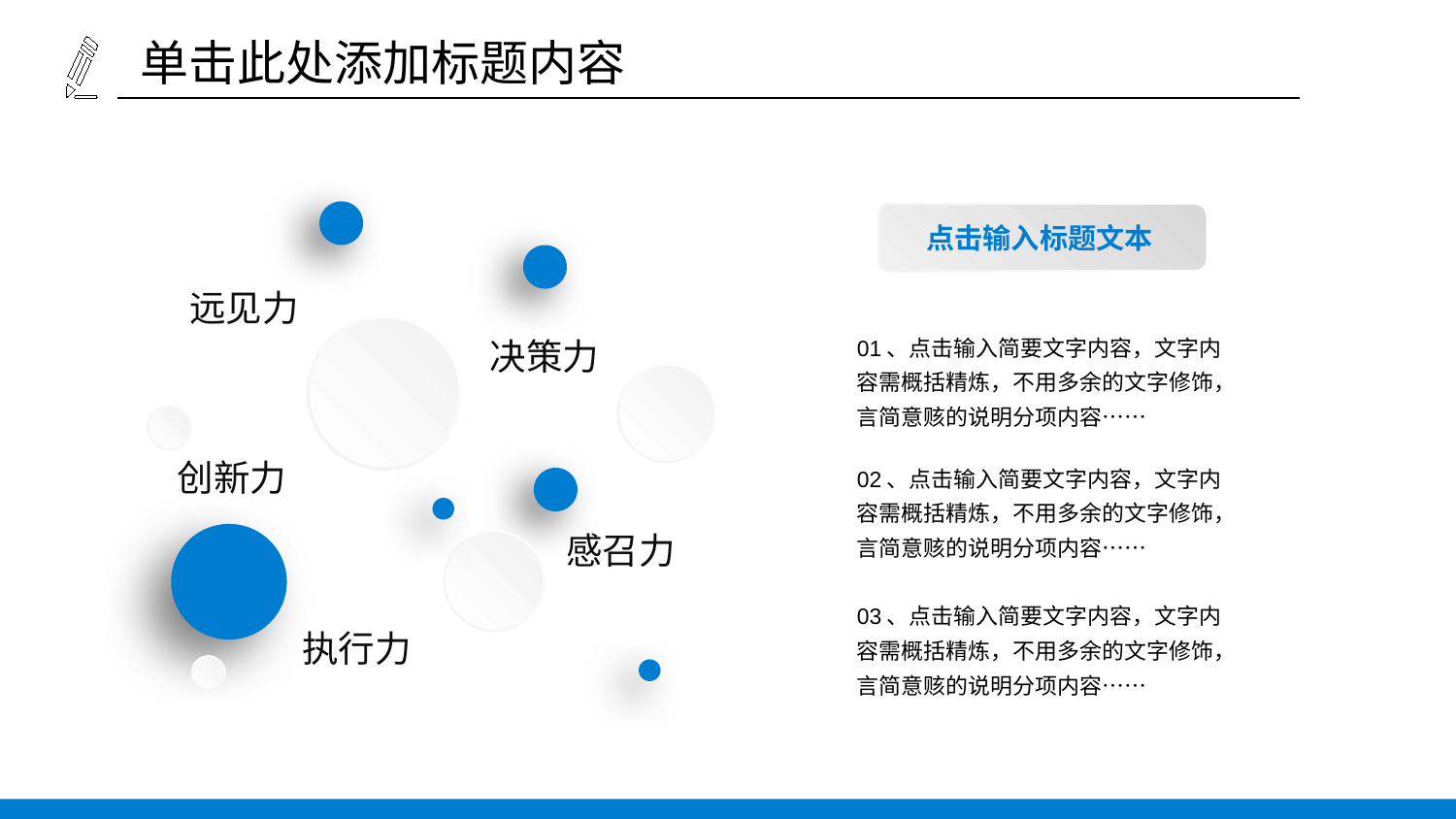

单击此处添加标题内容

点击输入标题文本

远见力

01、点击输入简要文字内容，文字内容需概括精炼，不用多余的文字修饰，言简意赅的说明分项内容……
决策力

创新力
02、点击输入简要文字内容，文字内容需概括精炼，不用多余的文字修饰，言简意赅的说明分项内容……

感召力

03、点击输入简要文字内容，文字内容需概括精炼，不用多余的文字修饰，言简意赅的说明分项内容……
执行力